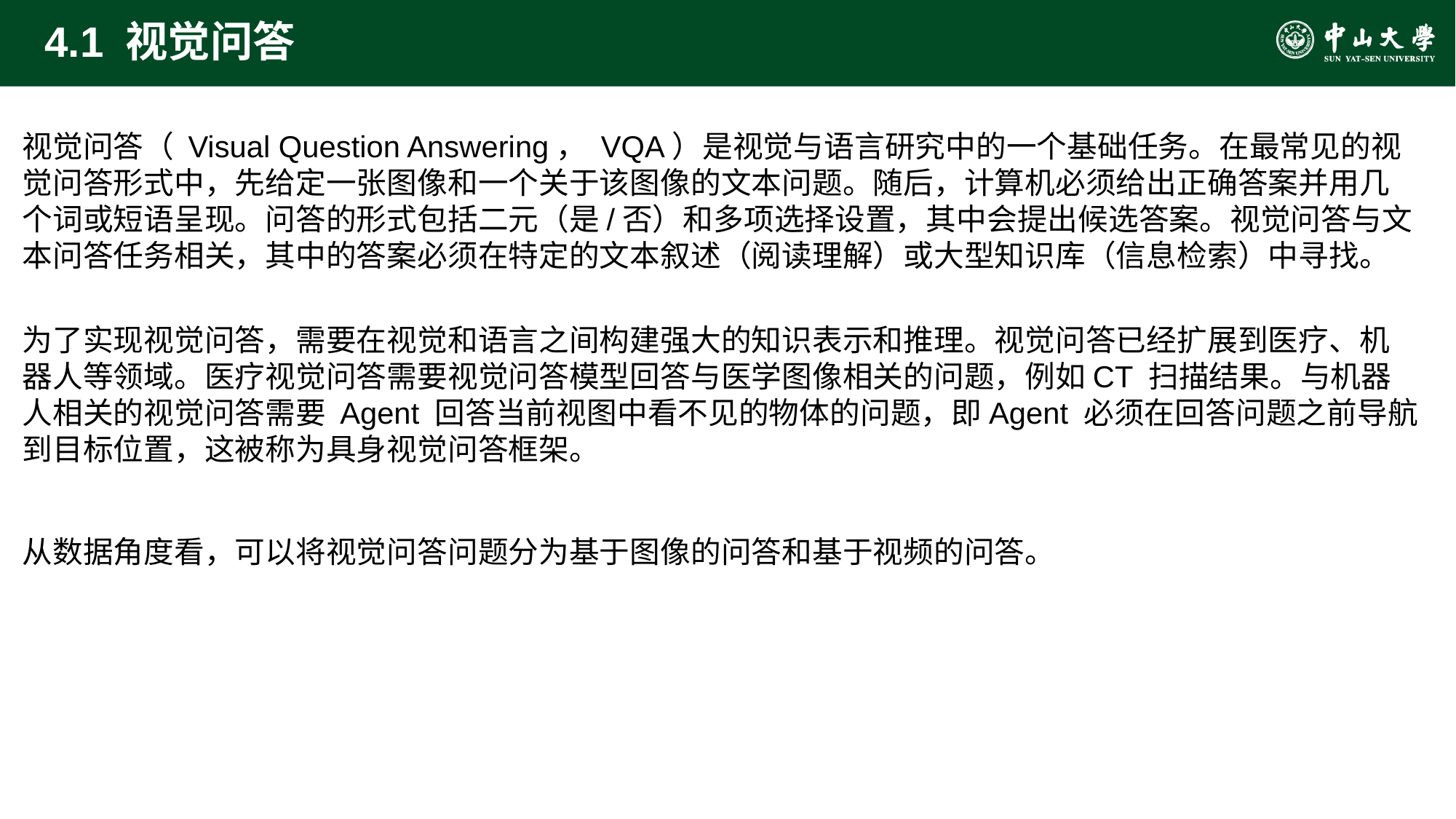

# 4.1 视觉问答
视觉问答（ Visual Question Answering， VQA）是视觉与语言研究中的一个基础任务。在最常见的视觉问答形式中，先给定一张图像和一个关于该图像的文本问题。随后，计算机必须给出正确答案并用几个词或短语呈现。问答的形式包括二元（是/否）和多项选择设置，其中会提出候选答案。视觉问答与文本问答任务相关，其中的答案必须在特定的文本叙述（阅读理解）或大型知识库（信息检索）中寻找。
为了实现视觉问答，需要在视觉和语言之间构建强大的知识表示和推理。视觉问答已经扩展到医疗、机器人等领域。医疗视觉问答需要视觉问答模型回答与医学图像相关的问题，例如CT 扫描结果。与机器人相关的视觉问答需要 Agent 回答当前视图中看不见的物体的问题，即Agent 必须在回答问题之前导航到目标位置，这被称为具身视觉问答框架。
从数据角度看，可以将视觉问答问题分为基于图像的问答和基于视频的问答。